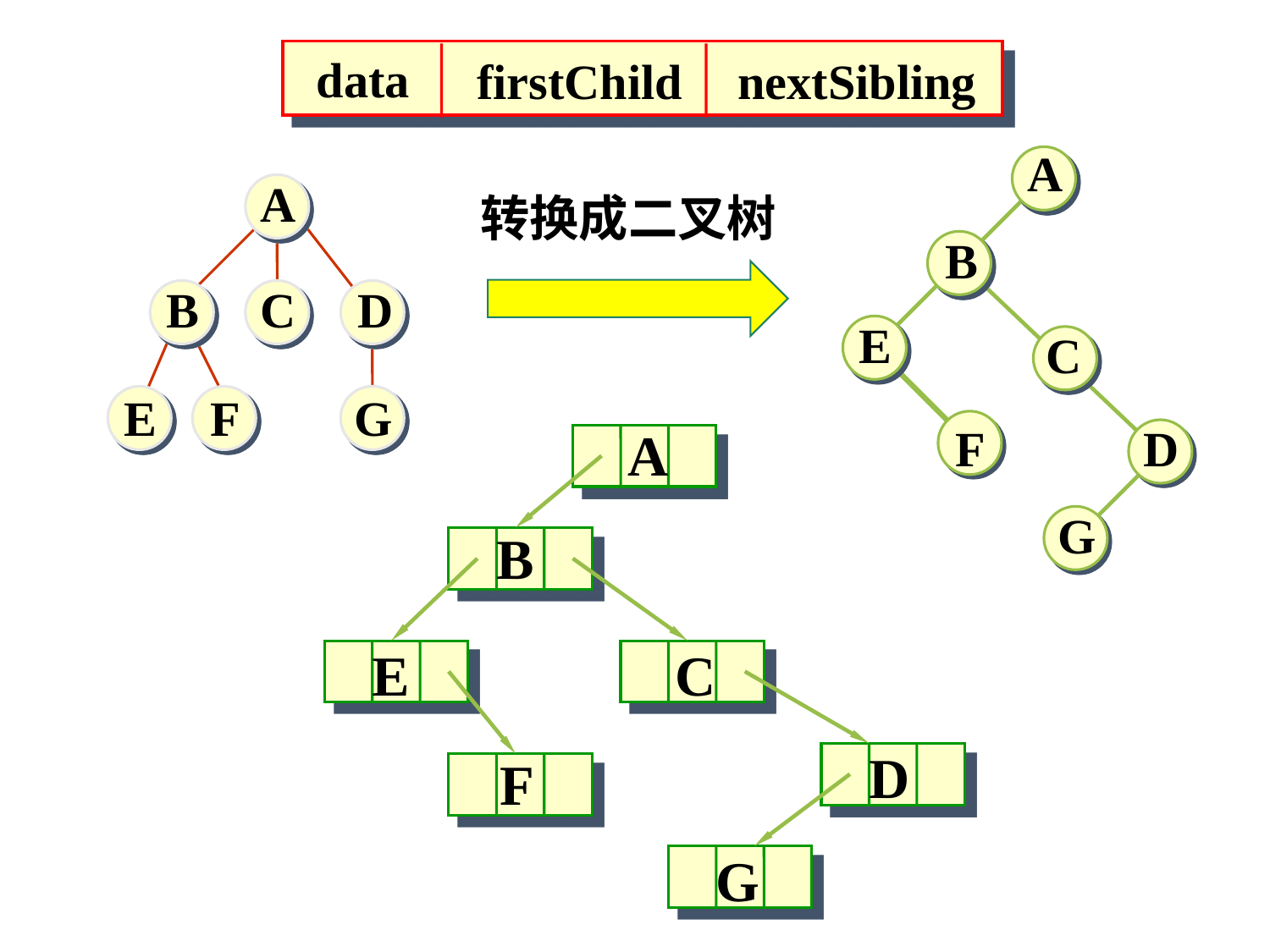

data

firstChild

nextSibling
A

B

E

C

F
D

G

A

B
C
D

E
F
G

转换成二叉树

A

B

E
C

D
F

G